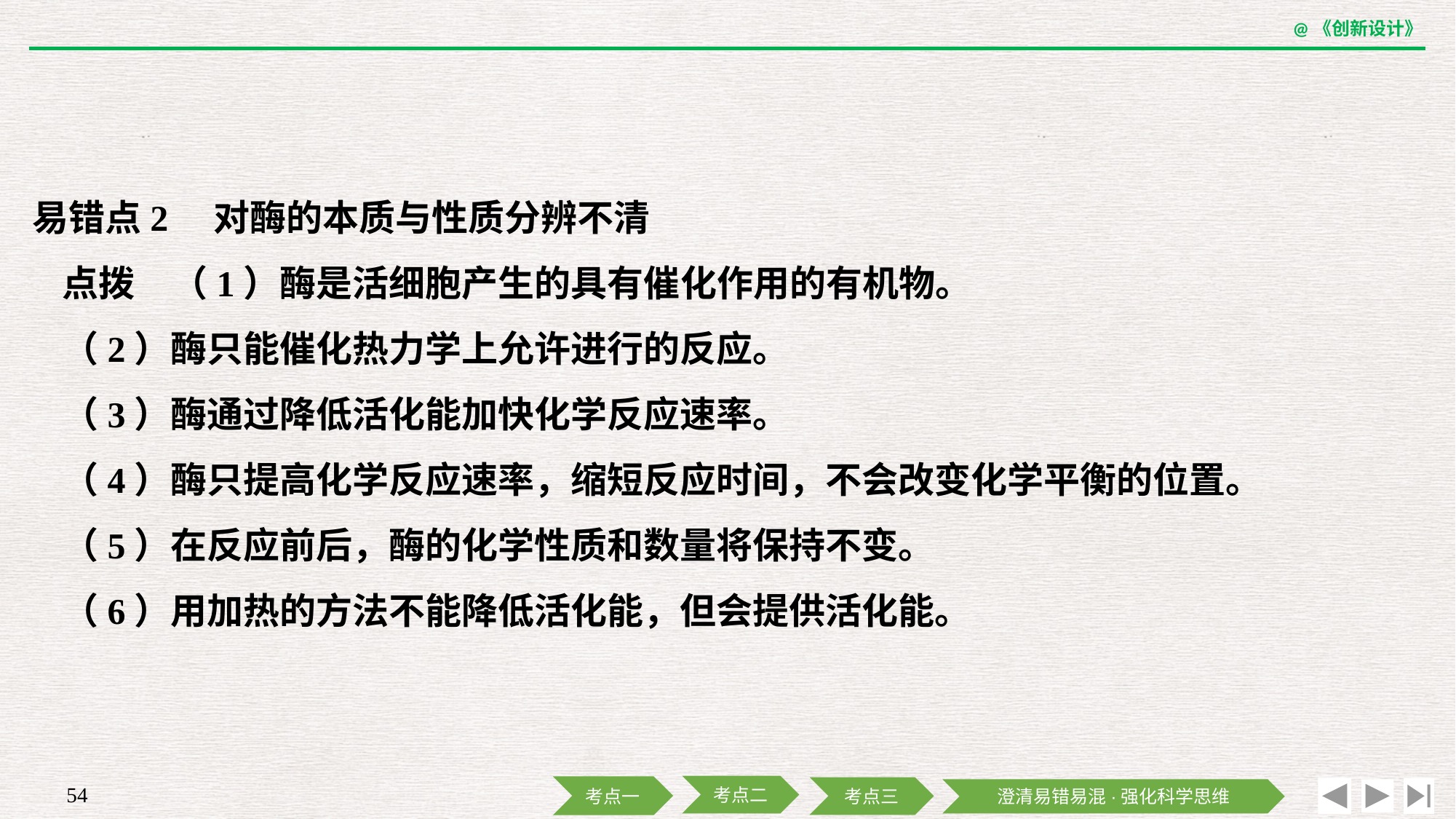

易错点2　对酶的本质与性质分辨不清
点拨　（1）酶是活细胞产生的具有催化作用的有机物。
（2）酶只能催化热力学上允许进行的反应。
（3）酶通过降低活化能加快化学反应速率。
（4）酶只提高化学反应速率，缩短反应时间，不会改变化学平衡的位置。
（5）在反应前后，酶的化学性质和数量将保持不变。
（6）用加热的方法不能降低活化能，但会提供活化能。